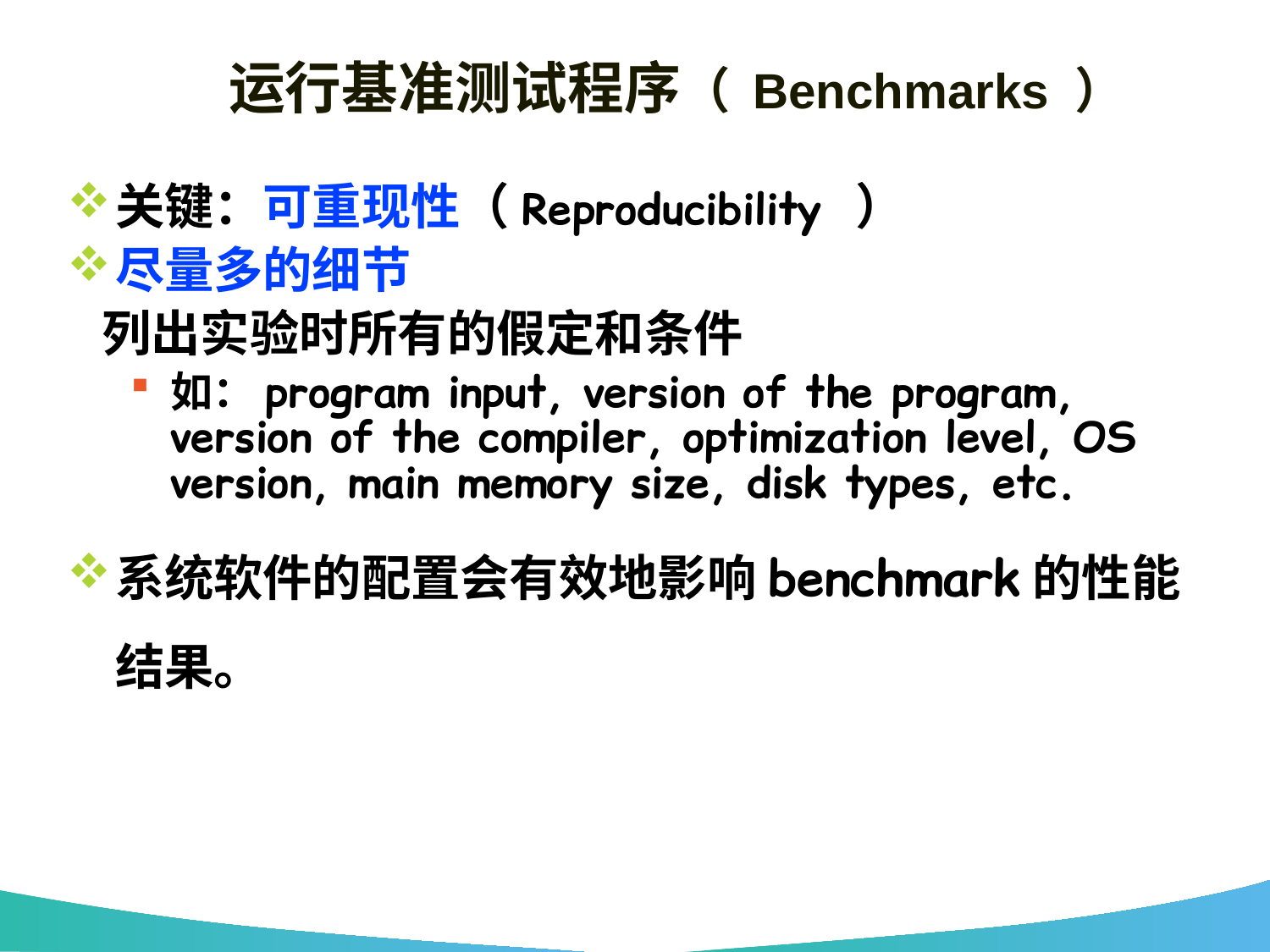

# 运行基准测试程序（ Benchmarks ）
关键：可重现性（Reproducibility ）
尽量多的细节
  列出实验时所有的假定和条件
如：program input, version of the program, version of the compiler, optimization level, OS version, main memory size, disk types, etc.
系统软件的配置会有效地影响benchmark的性能结果。